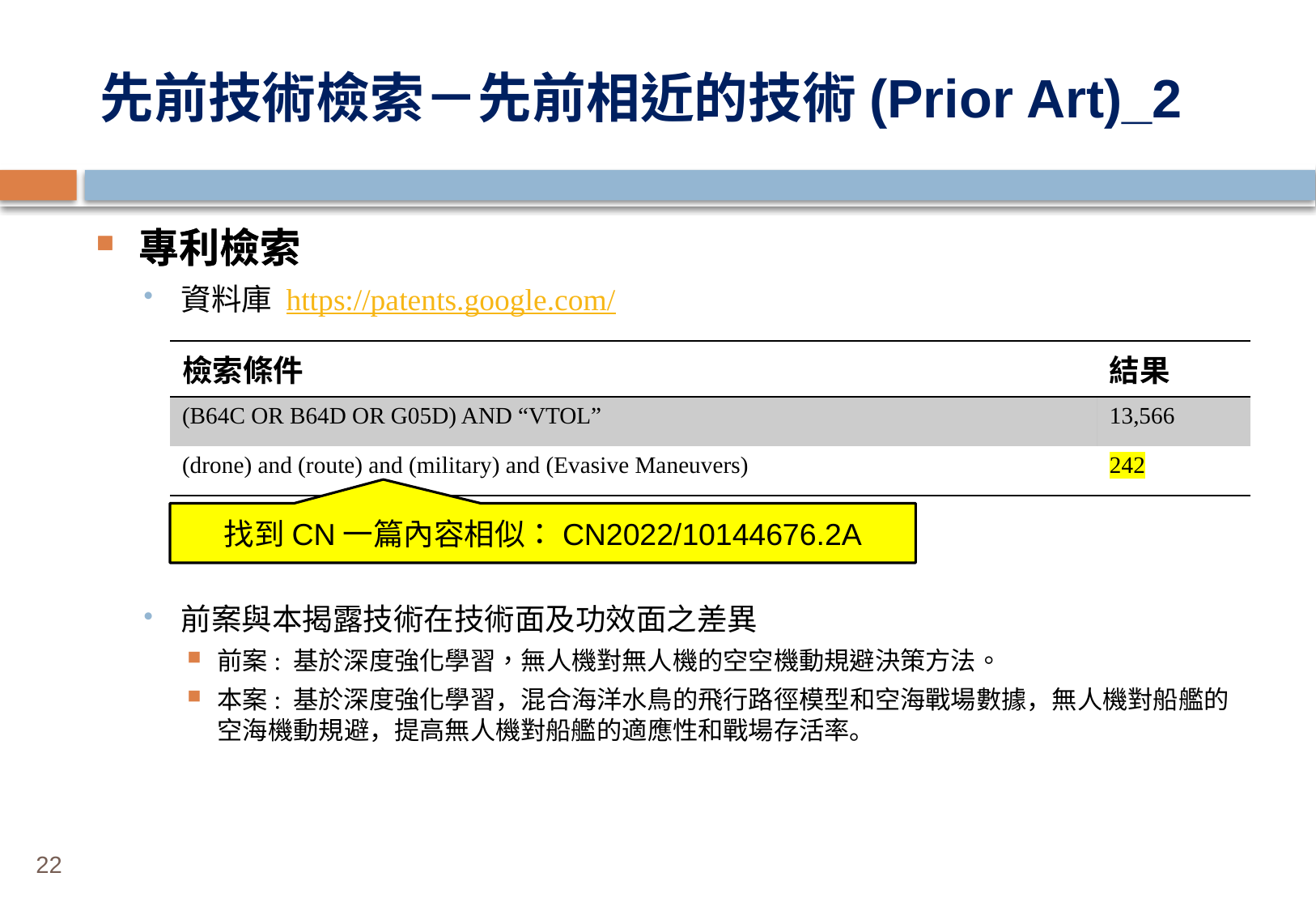

# 先前技術檢索－先前相近的技術(Prior Art)_2
專利檢索
專利檢索
資料庫 https://patents.google.com/

前案與本揭露技術在技術面及功效面之差異
前案: 基於深度強化學習，無人機對無人機的空空機動規避決策方法。
本案: 基於深度強化學習，混合海洋水鳥的飛行路徑模型和空海戰場數據，無人機對船艦的空海機動規避，提高無人機對船艦的適應性和戰場存活率。
| 檢索條件 | 結果 |
| --- | --- |
| (B64C OR B64D OR G05D) AND “VTOL” | 13,566 |
| (drone) and (route) and (military) and (Evasive Maneuvers) | 242 |
找到CN一篇內容相似：CN2022/10144676.2A
22